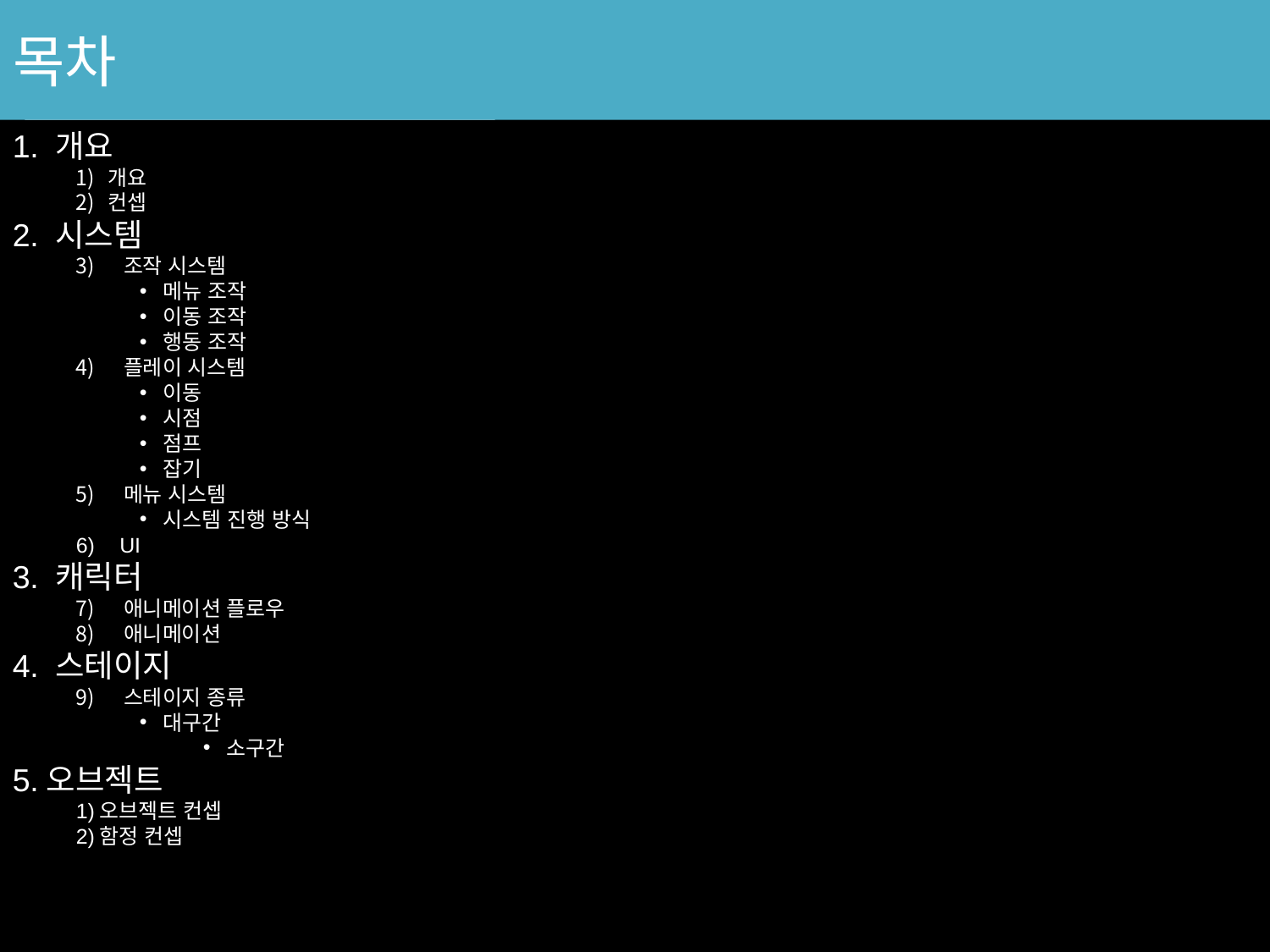

# 목차
스테이지 UI
1. 개요
개요
컨셉
2. 시스템
조작 시스템
메뉴 조작
이동 조작
행동 조작
플레이 시스템
이동
시점
점프
잡기
메뉴 시스템
시스템 진행 방식
  UI
3. 캐릭터
애니메이션 플로우
애니메이션
4. 스테이지
스테이지 종류
대구간
소구간
5.오브젝트
1)오브젝트 컨셉
2)함정 컨셉